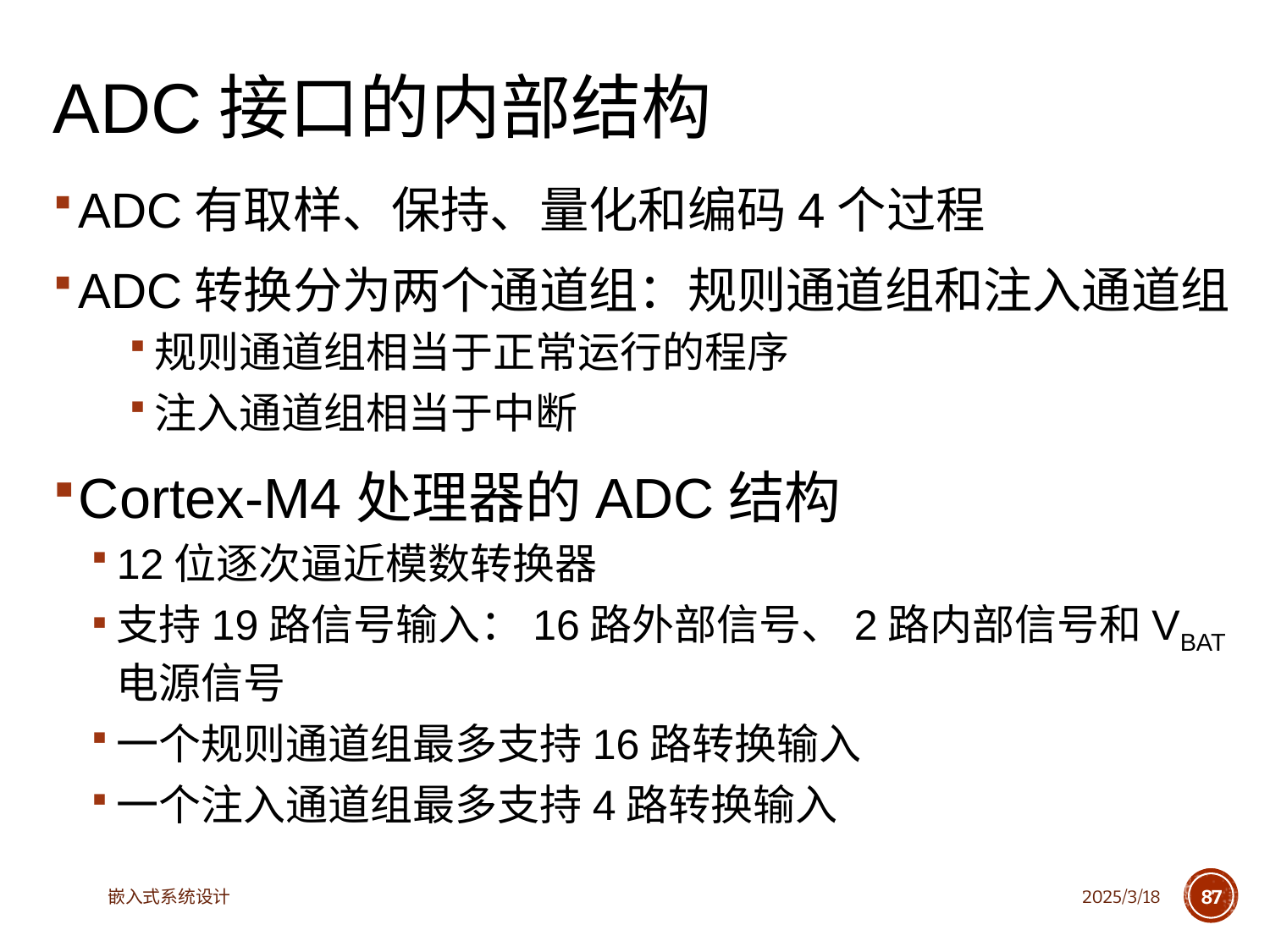

# ADC接口的内部结构
ADC有取样、保持、量化和编码4个过程
ADC转换分为两个通道组：规则通道组和注入通道组
规则通道组相当于正常运行的程序
注入通道组相当于中断
Cortex-M4处理器的ADC结构
12位逐次逼近模数转换器
支持19路信号输入：16路外部信号、2路内部信号和VBAT电源信号
一个规则通道组最多支持16路转换输入
一个注入通道组最多支持4路转换输入
嵌入式系统设计
2025/3/18
87